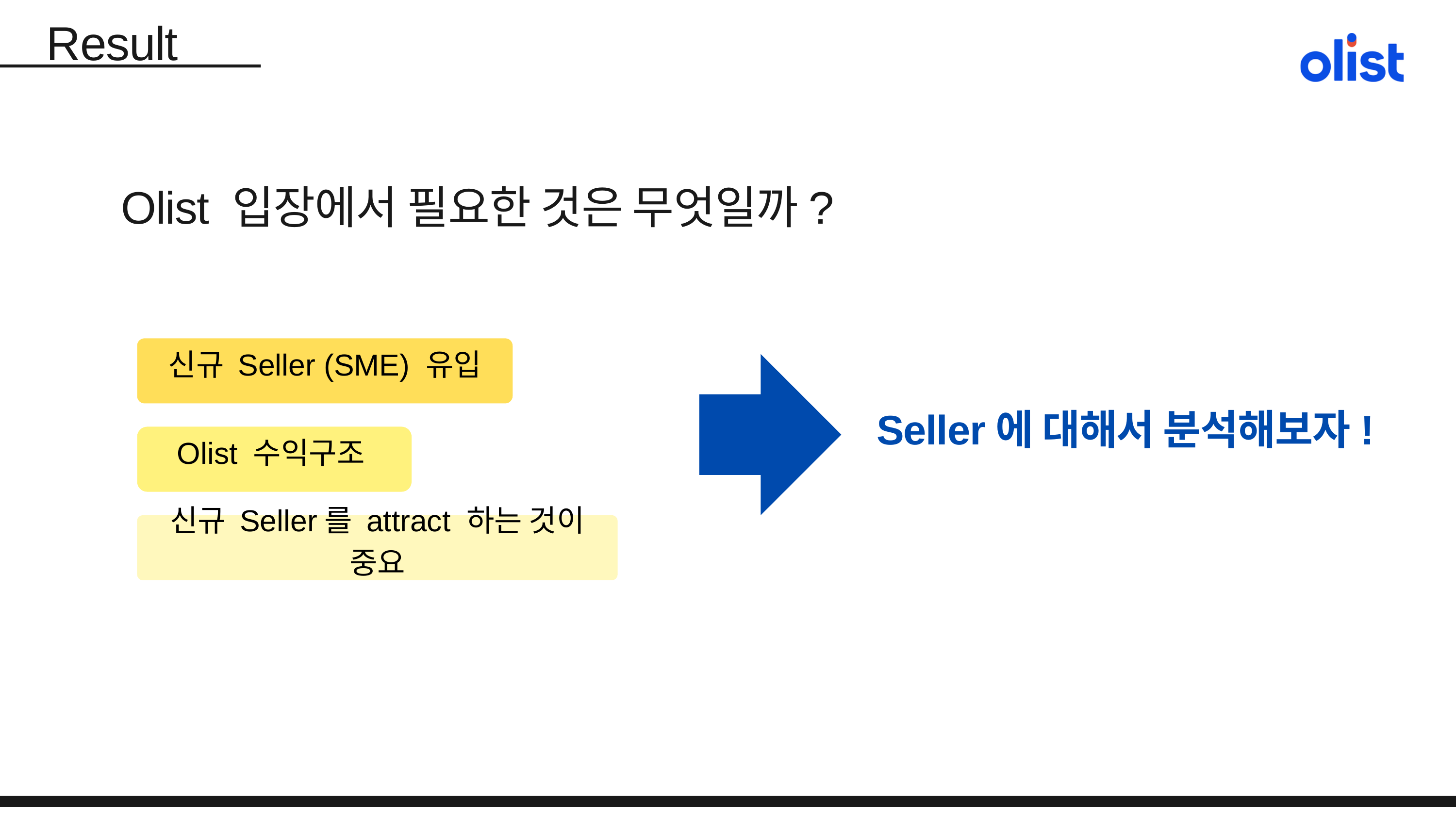

Result

Olist 입장에서 필요한 것은 무엇일까?

신규 Seller (SME) 유입

Seller에 대해서 분석해보자!

Olist 수익구조

신규 Seller를 attract 하는 것이 중요